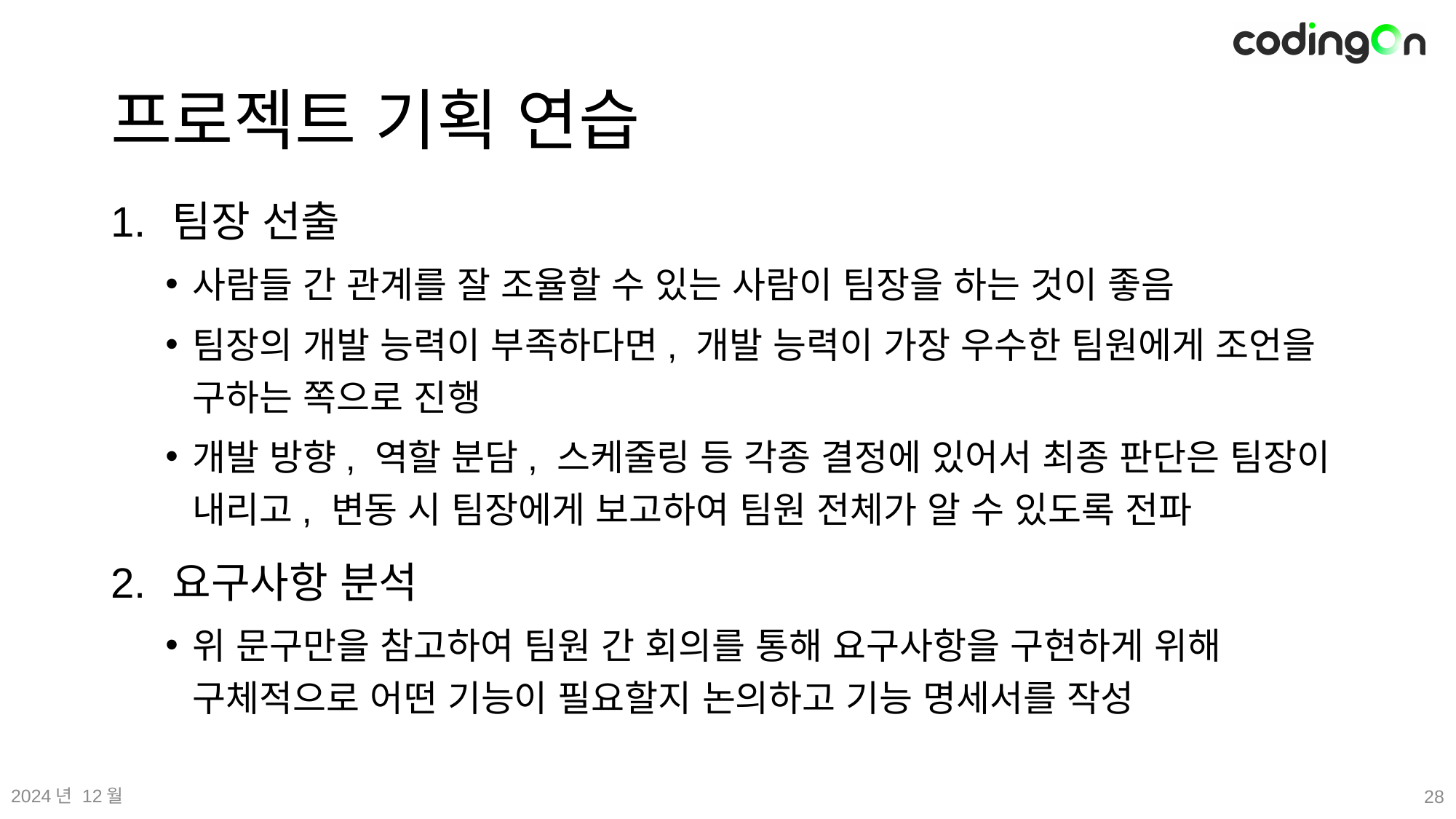

# 프로젝트 기획 연습
팀장 선출
사람들 간 관계를 잘 조율할 수 있는 사람이 팀장을 하는 것이 좋음
팀장의 개발 능력이 부족하다면, 개발 능력이 가장 우수한 팀원에게 조언을 구하는 쪽으로 진행
개발 방향, 역할 분담, 스케줄링 등 각종 결정에 있어서 최종 판단은 팀장이 내리고, 변동 시 팀장에게 보고하여 팀원 전체가 알 수 있도록 전파
요구사항 분석
위 문구만을 참고하여 팀원 간 회의를 통해 요구사항을 구현하게 위해 구체적으로 어떤 기능이 필요할지 논의하고 기능 명세서를 작성
2024년 12월
28